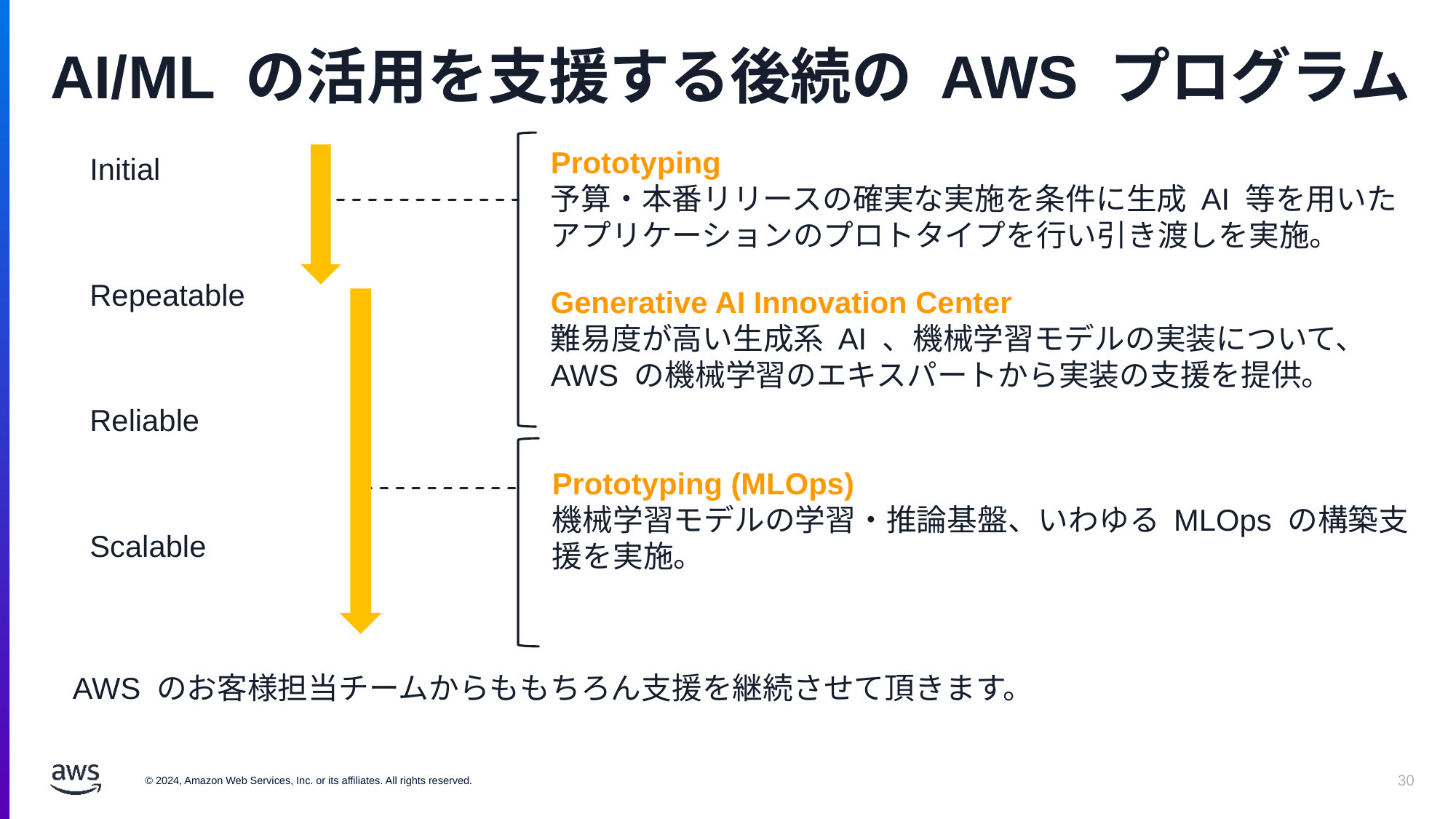

# AI/ML の活用を支援する後続の AWS プログラム

Prototyping
予算・本番リリースの確実な実施を条件に生成 AI 等を用いたアプリケーションのプロトタイプを行い引き渡しを実施。
Initial

Repeatable
Generative AI Innovation Center
難易度が高い生成系 AI 、機械学習モデルの実装について、 AWS の機械学習のエキスパートから実装の支援を提供。

Reliable

Prototyping (MLOps)
機械学習モデルの学習・推論基盤、いわゆる MLOps の構築支援を実施。
Scalable
AWS のお客様担当チームからももちろん支援を継続させて頂きます。
30